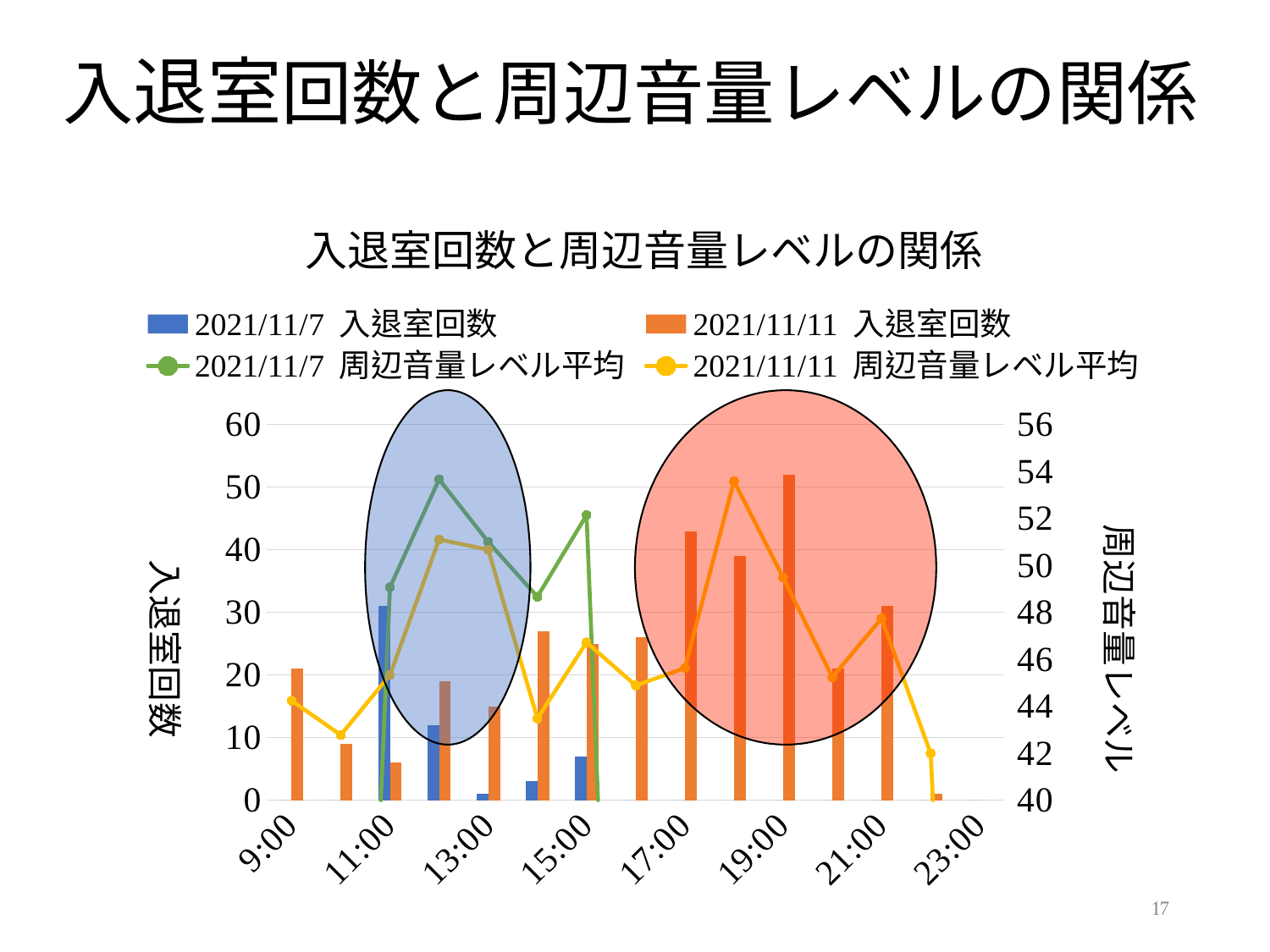

入退室回数と周辺音量レベルの関係

### Chart: 入退室回数と周辺音量レベルの関係

| Category |  |  |  |  |
|---|---|---|---|---|
| 0.375 | 0.0 | 21.0 | 0.0 | 44.23809524 |
| 0.41666666666666669 | 0.0 | 9.0 | 0.0 | 42.77777778 |
| 0.45833333333333331 | 31.0 | 6.0 | 49.06451613 | 45.33333333 |
| 0.5 | 12.0 | 19.0 | 53.66666667 | 51.10526316 |
| 0.54166666666666663 | 1.0 | 15.0 | 51.0 | 50.66666667 |
| 0.58333333333333337 | 3.0 | 27.0 | 48.66666667 | 43.48148148 |
| 0.625 | 7.0 | 25.0 | 52.14285714 | 46.72 |
| 0.66666666666666663 | 0.0 | 26.0 | 0.0 | 44.88461538 |
| 0.70833333333333337 | 0.0 | 43.0 | 0.0 | 45.62790698 |
| 0.75 | 0.0 | 39.0 | 0.0 | 53.58974359 |
| 0.79166666666666663 | 0.0 | 52.0 | 0.0 | 49.48076923 |
| 0.83333333333333337 | 0.0 | 21.0 | 0.0 | 45.23809524 |
| 0.875 | 0.0 | 31.0 | 0.0 | 47.74193548 |
| 0.91666666666666663 | 0.0 | 1.0 | 0.0 | 42.0 |
| 0.95833333333333337 | 0.0 | 0.0 | 0.0 | 0.0 |

17